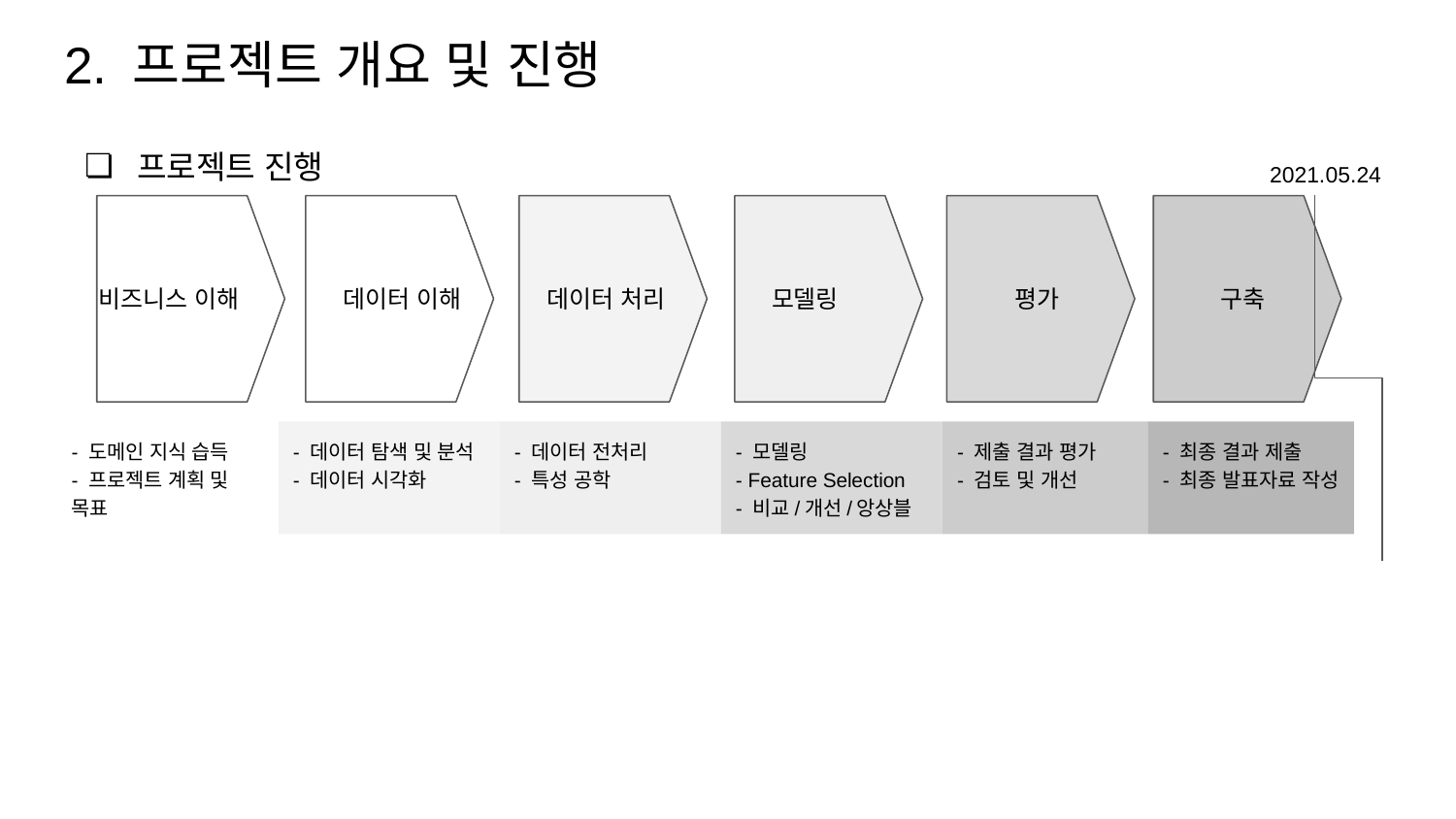

# 2. 프로젝트 개요 및 진행
프로젝트 진행
2021.05.24

평가
비즈니스 이해
데이터 이해
데이터 처리
모델링
구축
- 도메인 지식 습득
- 프로젝트 계획 및 목표

- 데이터 탐색 및 분석
- 데이터 시각화

- 데이터 전처리
- 특성 공학

- 모델링
- Feature Selection
- 비교/개선/앙상블
- 제출 결과 평가
- 검토 및 개선

- 최종 결과 제출
- 최종 발표자료 작성